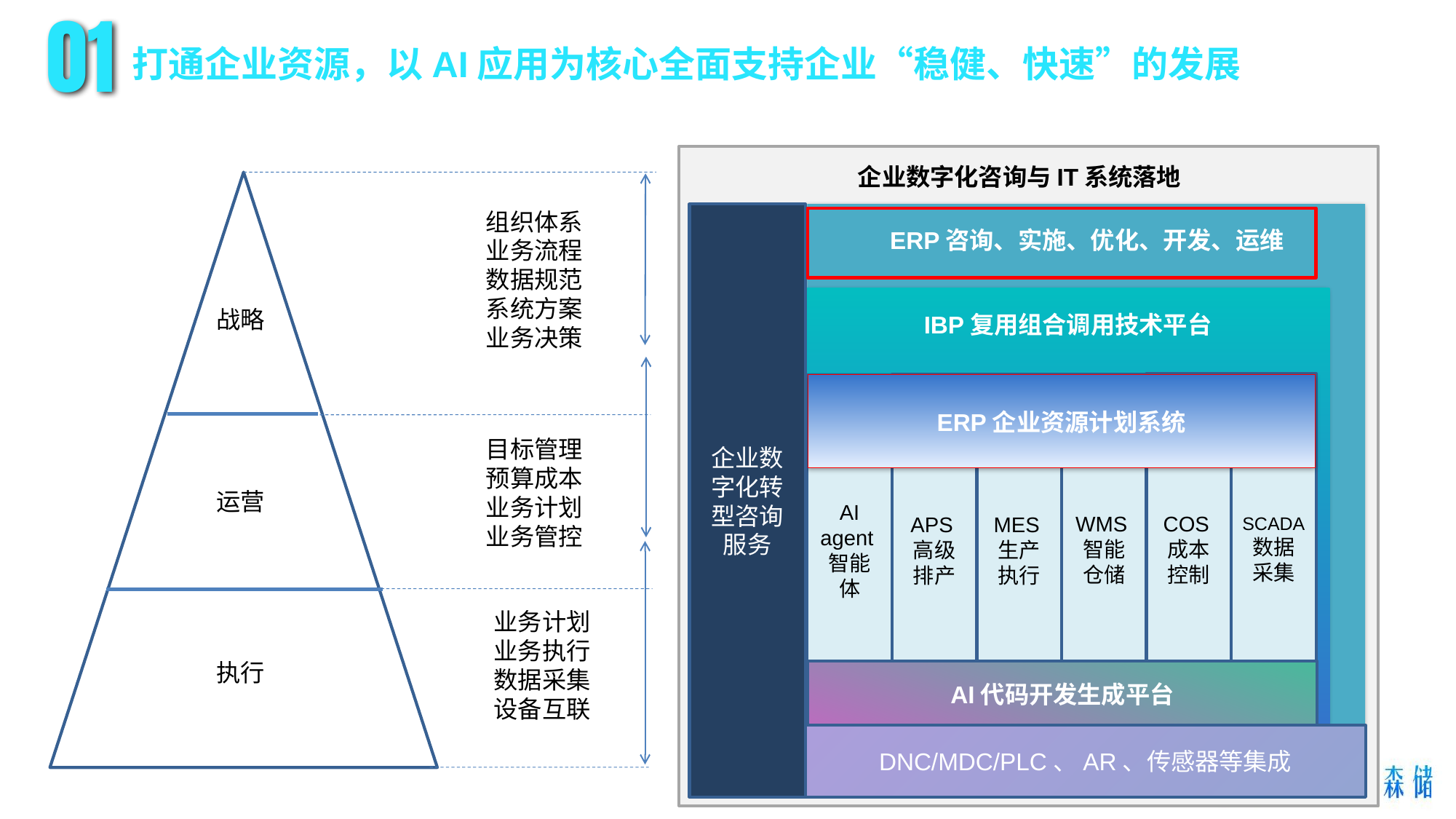

01
打通企业资源，以AI应用为核心全面支持企业“稳健、快速”的发展

企业数字化咨询与IT系统落地

组织体系
业务流程
数据规范
系统方案
业务决策

企业数字化转型咨询服务

ERP咨询、实施、优化、开发、运维

战略
IBP复用组合调用技术平台
COS成本控制
SCADA
数据采集
WMS智能仓储
APS高级排产
MES生产执行
AI agent智能体
ERP企业资源计划系统
目标管理
预算成本
业务计划
业务管控
运营
业务计划
业务执行
数据采集
设备互联
执行
AI代码开发生成平台
DNC/MDC/PLC、AR、传感器等集成